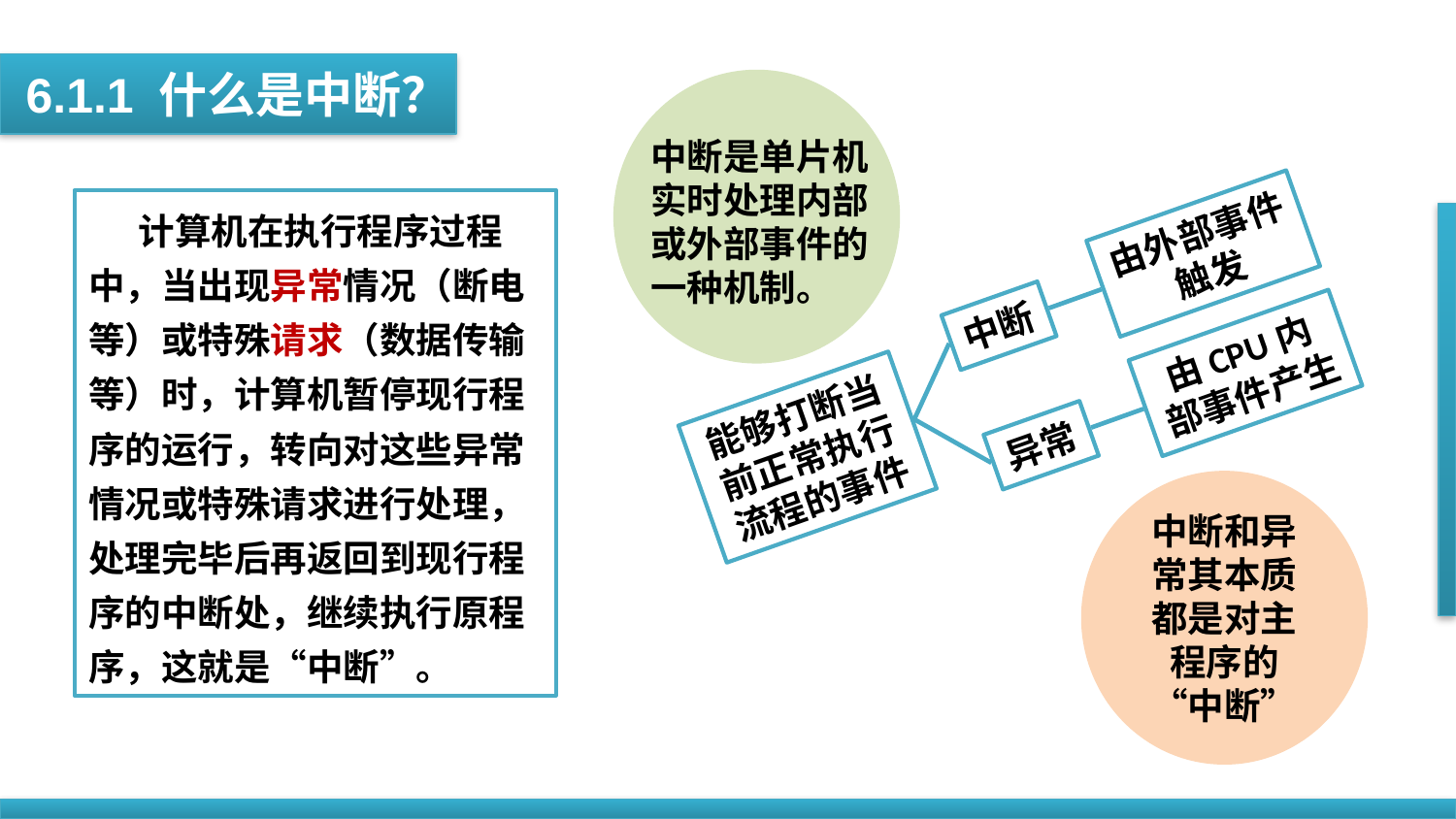

6.1.1 什么是中断？

中断是单片机实时处理内部或外部事件的一种机制。
     计算机在执行程序过程中，当出现异常情况（断电等）或特殊请求（数据传输等）时，计算机暂停现行程序的运行，转向对这些异常情况或特殊请求进行处理，处理完毕后再返回到现行程序的中断处，继续执行原程序，这就是“中断”。
由外部事件触发
中断
能够打断当前正常执行流程的事件
由CPU内部事件产生
异常
中断和异常其本质都是对主程序的“中断”